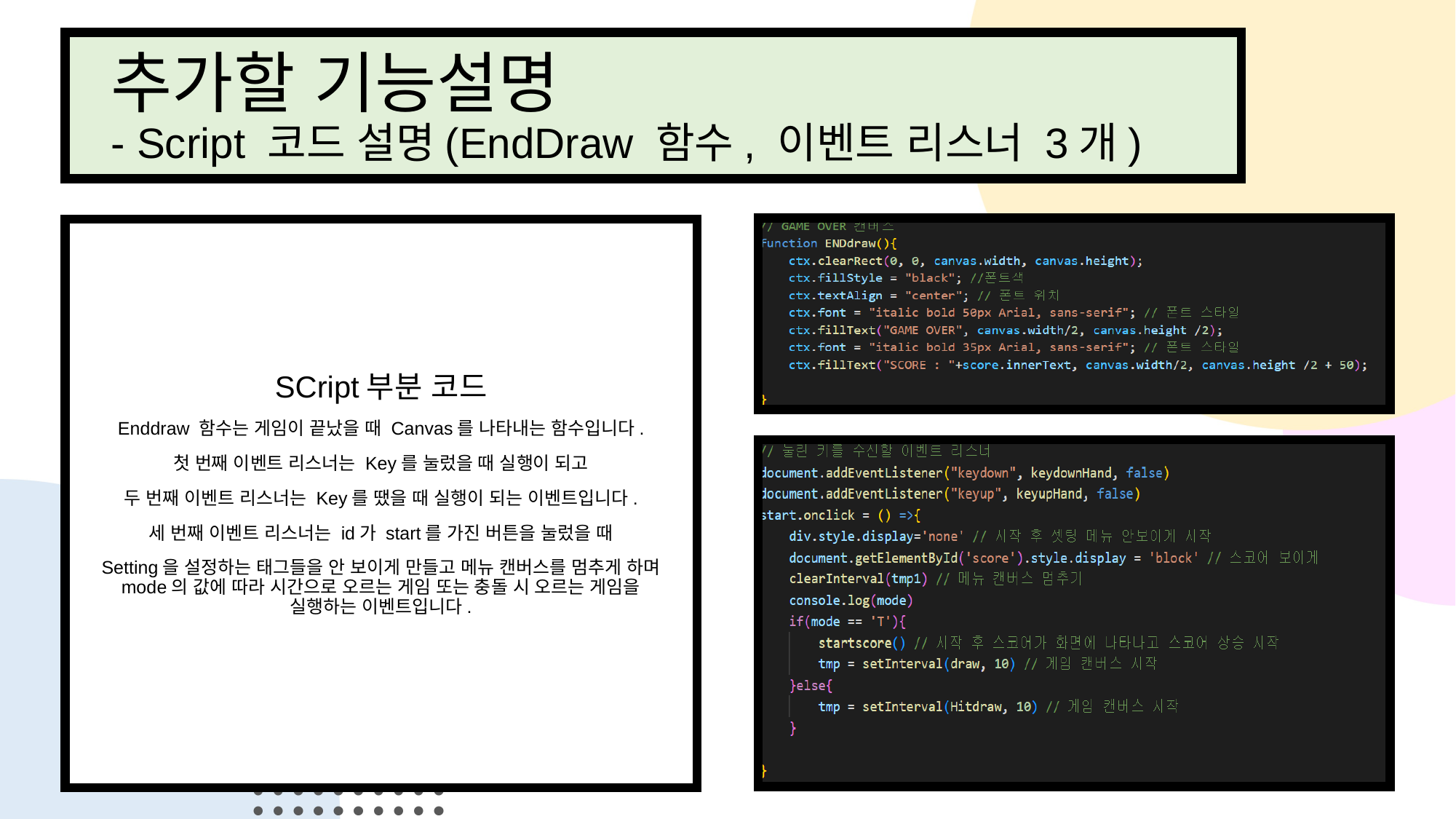

# 추가할 기능설명 - Script 코드 설명(EndDraw 함수, 이벤트 리스너 3개)

SCript부분 코드
Enddraw 함수는 게임이 끝났을 때 Canvas를 나타내는 함수입니다.
첫 번째 이벤트 리스너는 Key를 눌렀을 때 실행이 되고
두 번째 이벤트 리스너는 Key를 땠을 때 실행이 되는 이벤트입니다.
세 번째 이벤트 리스너는 id가 start를 가진 버튼을 눌렀을 때
Setting을 설정하는 태그들을 안 보이게 만들고 메뉴 캔버스를 멈추게 하며 mode의 값에 따라 시간으로 오르는 게임 또는 충돌 시 오르는 게임을 실행하는 이벤트입니다.